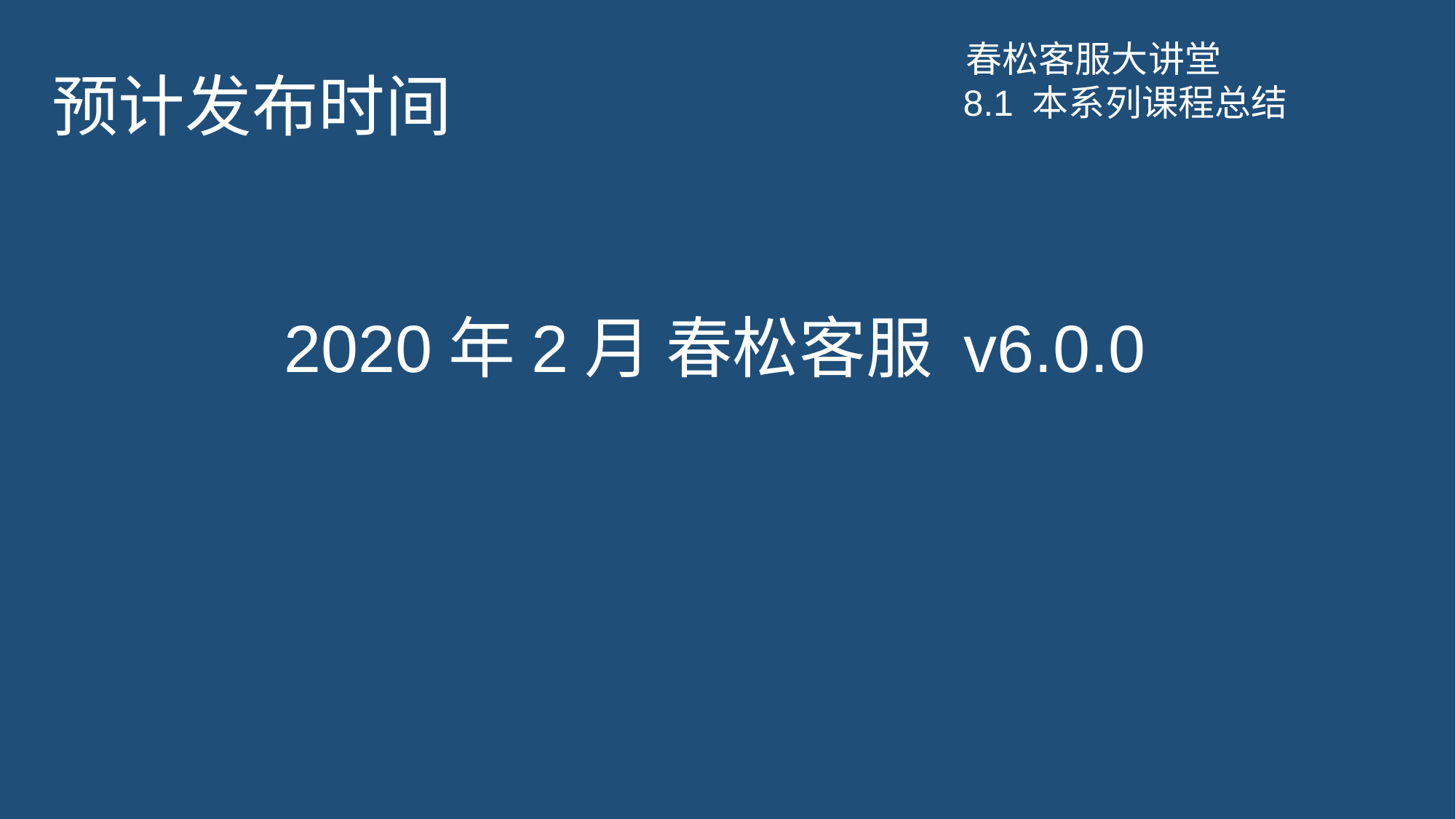

# 预计发布时间
春松客服大讲堂
8.1 本系列课程总结
2020年2月 春松客服 v6.0.0